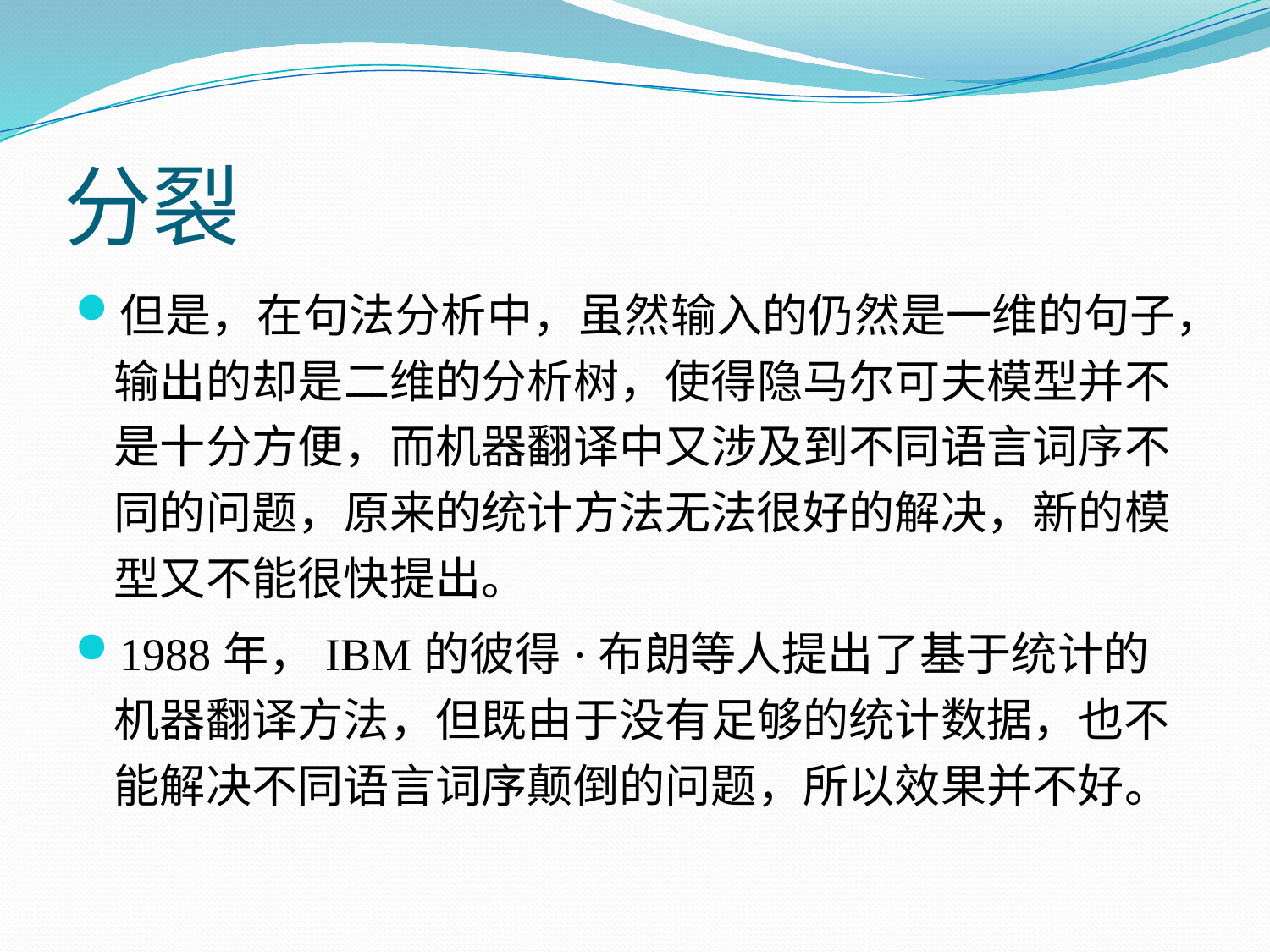

# 分裂
但是，在句法分析中，虽然输入的仍然是一维的句子，输出的却是二维的分析树，使得隐马尔可夫模型并不是十分方便，而机器翻译中又涉及到不同语言词序不同的问题，原来的统计方法无法很好的解决，新的模型又不能很快提出。
1988年，IBM的彼得·布朗等人提出了基于统计的机器翻译方法，但既由于没有足够的统计数据，也不能解决不同语言词序颠倒的问题，所以效果并不好。